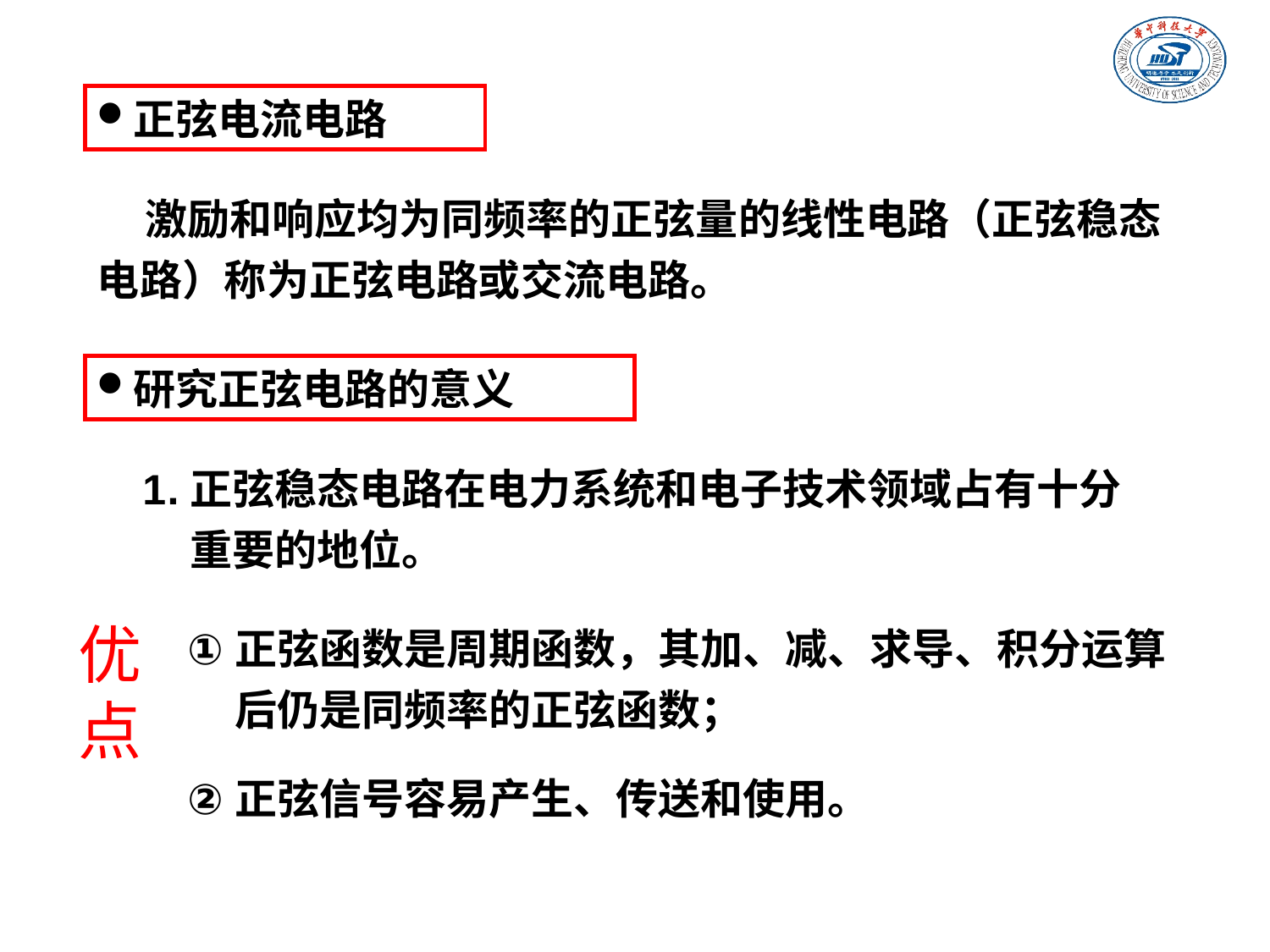

正弦电流电路
    激励和响应均为同频率的正弦量的线性电路（正弦稳态电路）称为正弦电路或交流电路。
研究正弦电路的意义
正弦稳态电路在电力系统和电子技术领域占有十分重要的地位。
正弦函数是周期函数，其加、减、求导、积分运算后仍是同频率的正弦函数；
优
点
正弦信号容易产生、传送和使用。